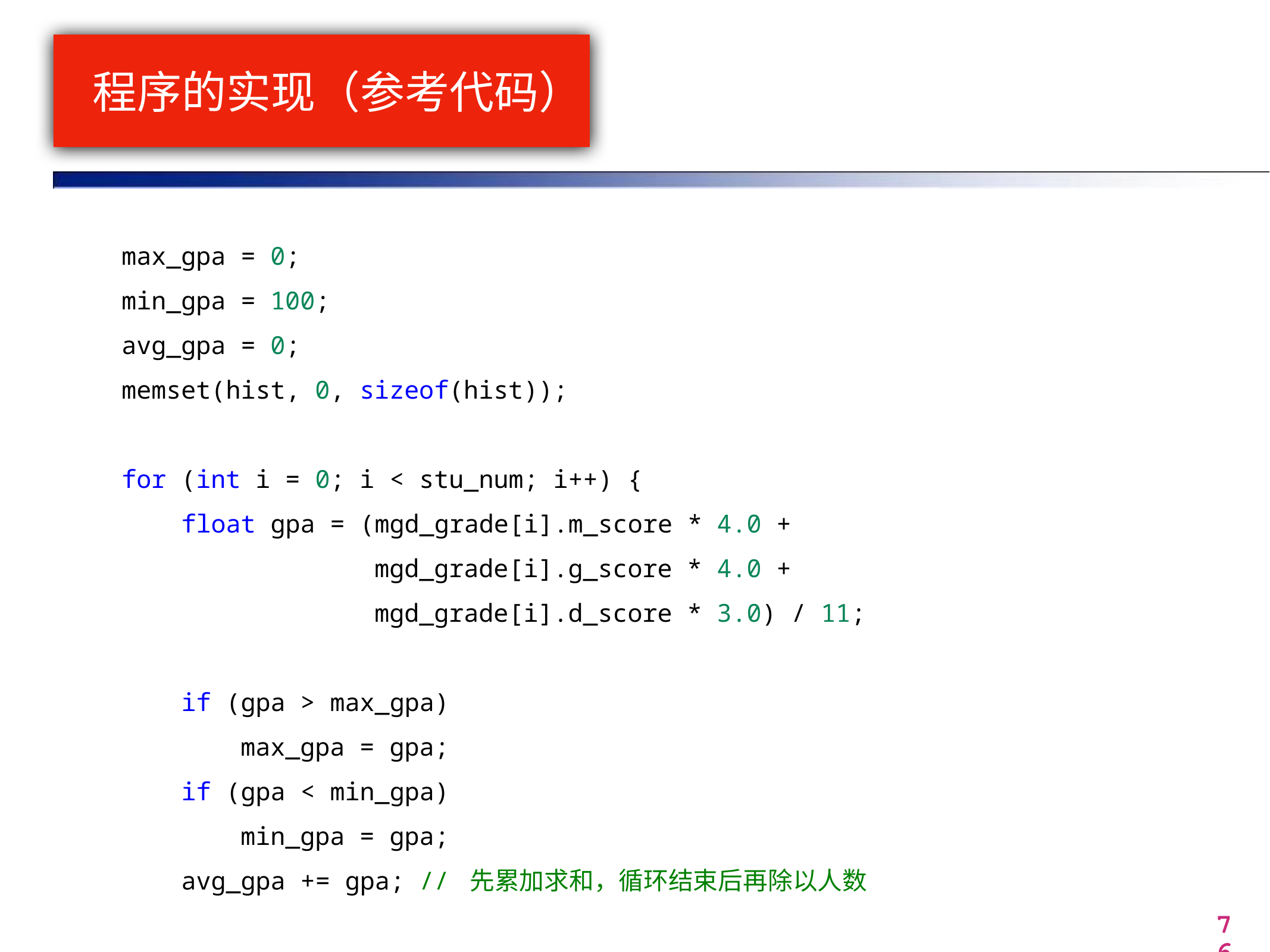

# 程序的实现（参考代码）
    max_gpa = 0;
    min_gpa = 100;
    avg_gpa = 0;
    memset(hist, 0, sizeof(hist));
    for (int i = 0; i < stu_num; i++) {
        float gpa = (mgd_grade[i].m_score * 4.0 +
                     mgd_grade[i].g_score * 4.0 +
                     mgd_grade[i].d_score * 3.0) / 11;
        if (gpa > max_gpa)
            max_gpa = gpa;
        if (gpa < min_gpa)
            min_gpa = gpa;
        avg_gpa += gpa; // 先累加求和，循环结束后再除以人数
76